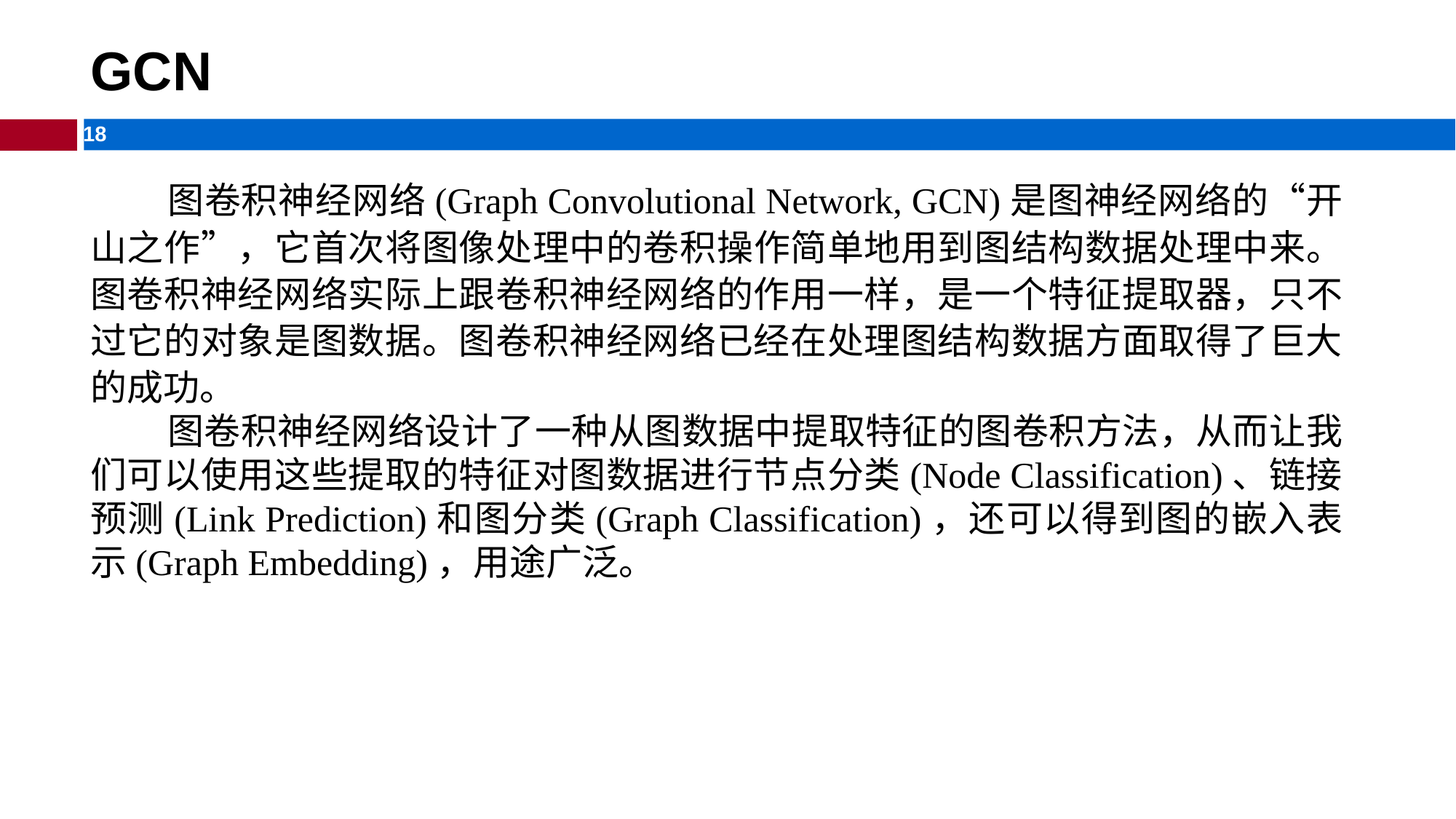

# GCN
     图卷积神经网络(Graph Convolutional Network, GCN)是图神经网络的“开山之作”，它首次将图像处理中的卷积操作简单地用到图结构数据处理中来。图卷积神经网络实际上跟卷积神经网络的作用一样，是一个特征提取器，只不过它的对象是图数据。图卷积神经网络已经在处理图结构数据方面取得了巨大的成功。
        图卷积神经网络设计了一种从图数据中提取特征的图卷积方法，从而让我们可以使用这些提取的特征对图数据进行节点分类(Node Classification)、链接预测(Link Prediction)和图分类(Graph Classification)，还可以得到图的嵌入表示(Graph Embedding)，用途广泛。